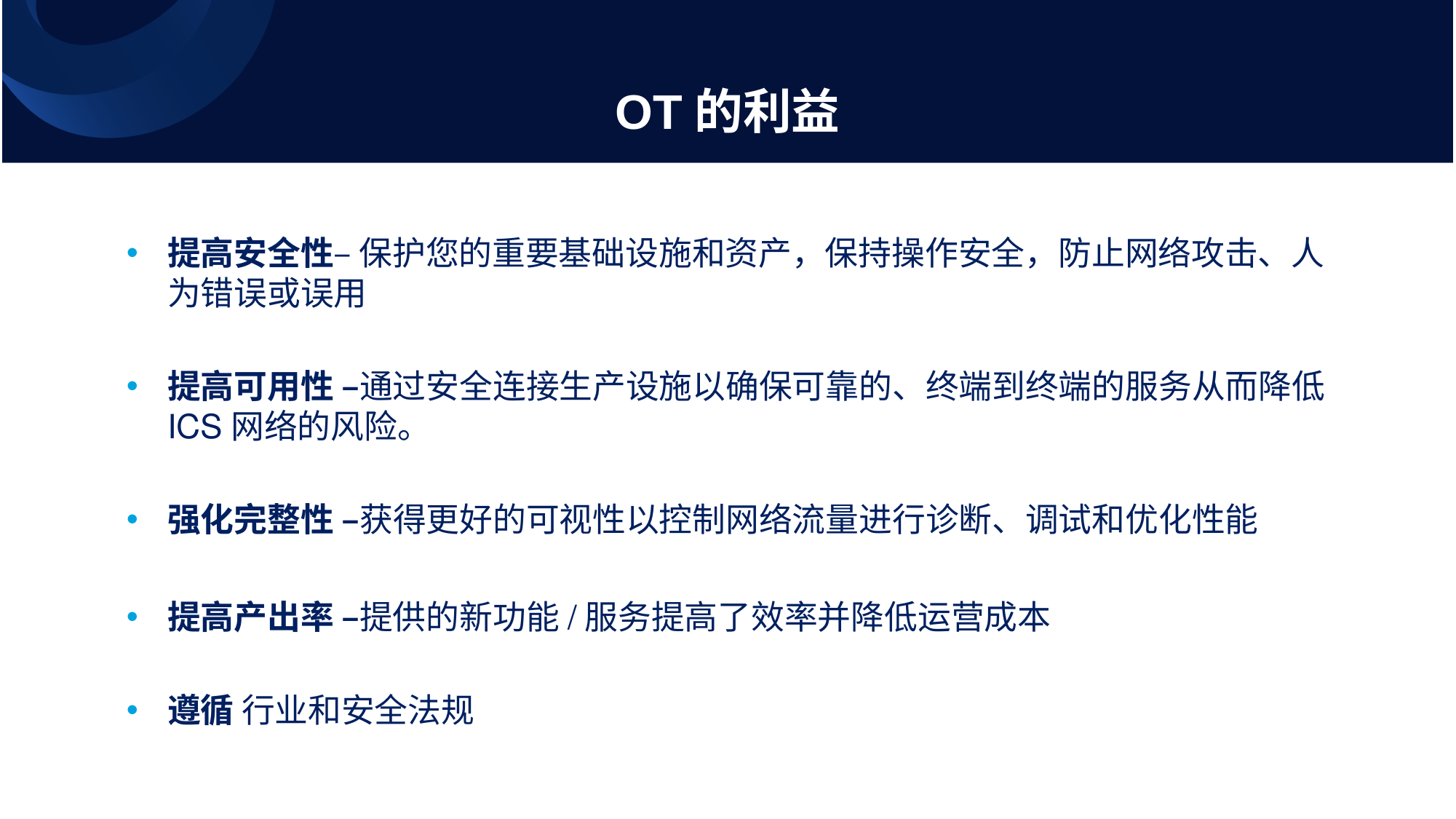

OT的利益
提高安全性– 保护您的重要基础设施和资产，保持操作安全，防止网络攻击、人为错误或误用

提高可用性 –通过安全连接生产设施以确保可靠的、终端到终端的服务从而降低ICS网络的风险。

强化完整性 –获得更好的可视性以控制网络流量进行诊断、调试和优化性能

提高产出率 –提供的新功能/服务提高了效率并降低运营成本

遵循 行业和安全法规